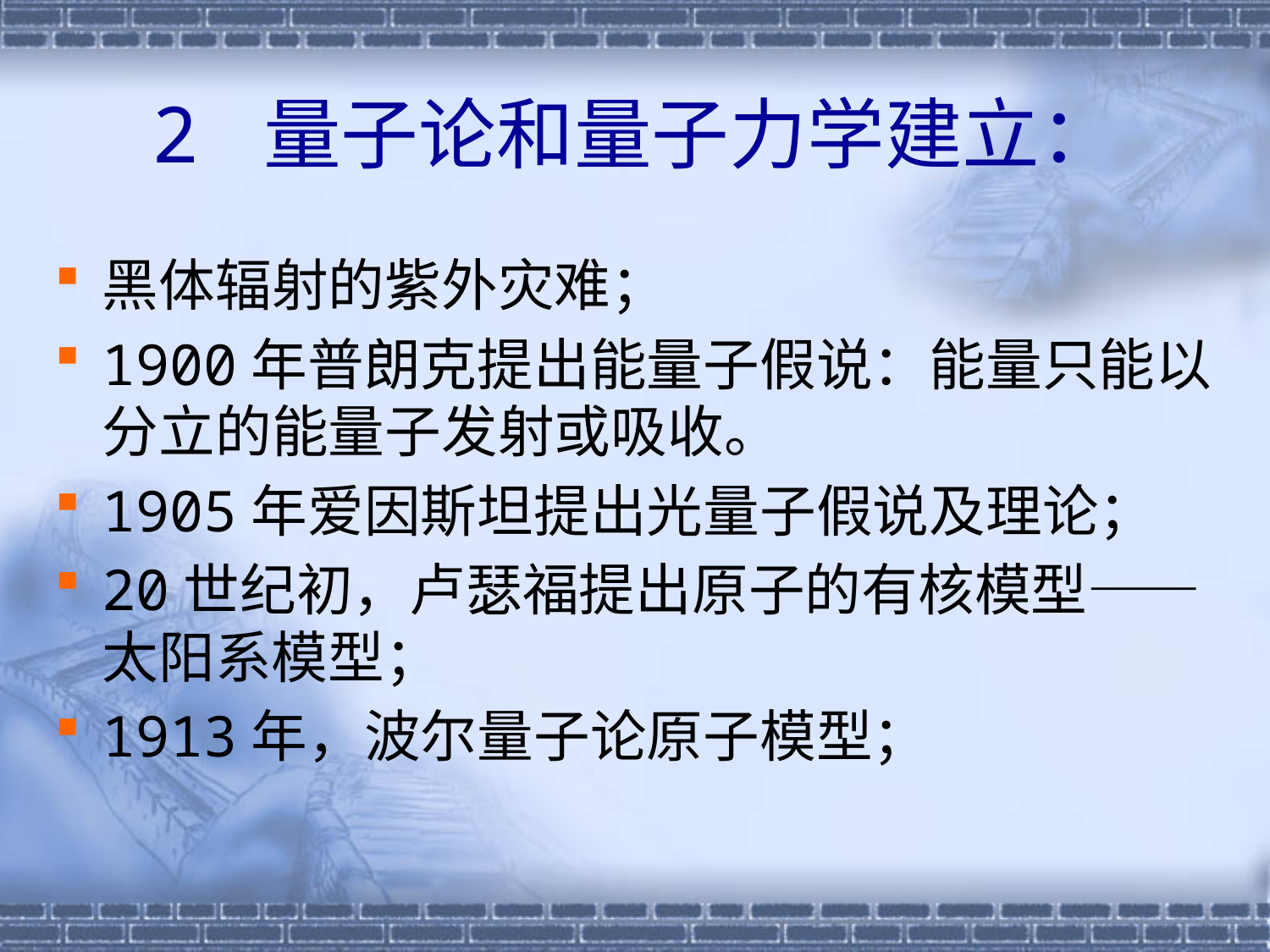

# 2 量子论和量子力学建立：
黑体辐射的紫外灾难；
1900年普朗克提出能量子假说：能量只能以分立的能量子发射或吸收。
1905年爱因斯坦提出光量子假说及理论；
20世纪初，卢瑟福提出原子的有核模型——太阳系模型；
1913年，波尔量子论原子模型；